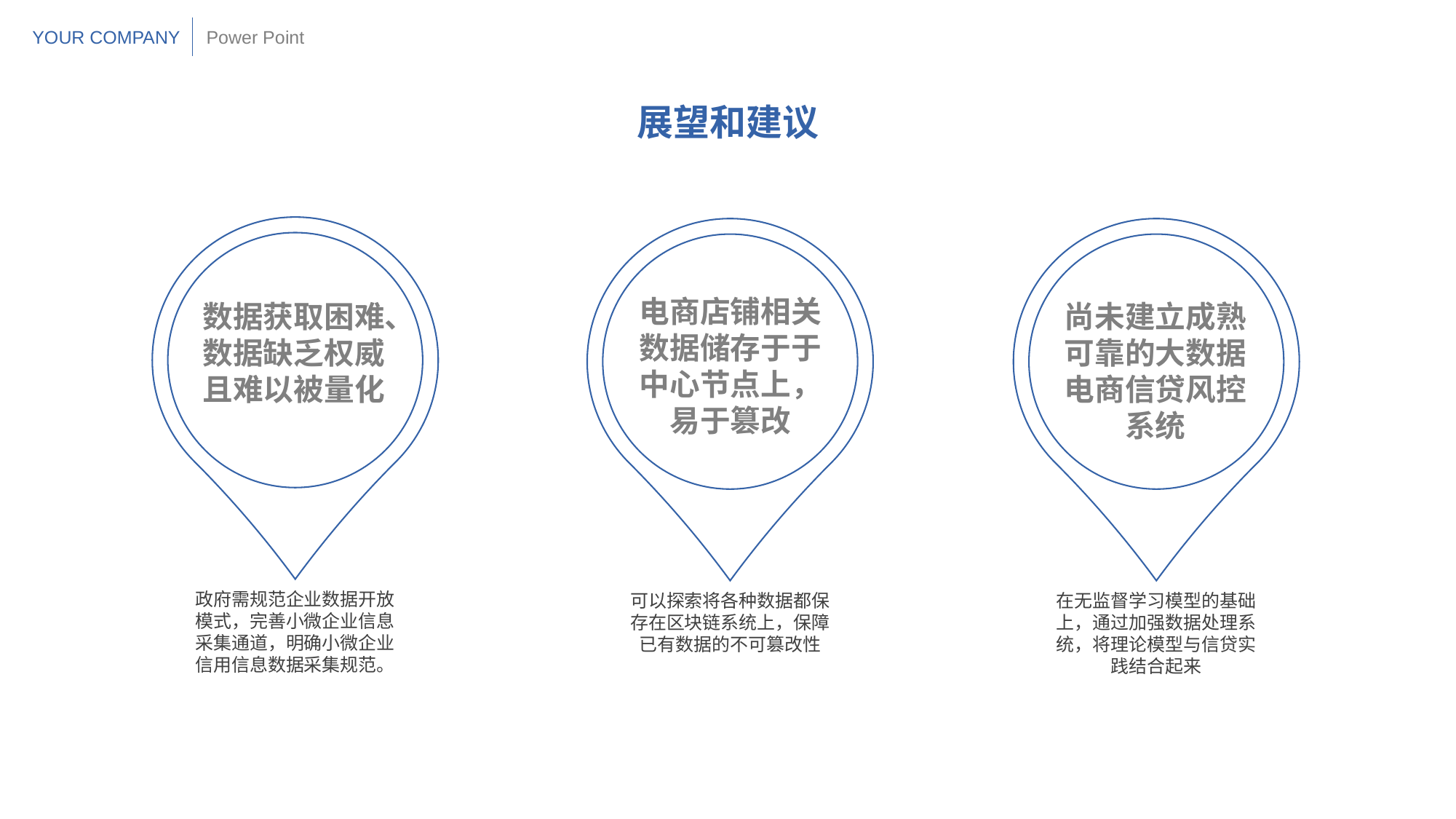

YOUR COMPANY
Power Point
展望和建议

电商店铺相关数据储存于于中心节点上，易于篡改
数据获取困难、数据缺乏权威且难以被量化
尚未建立成熟可靠的大数据电商信贷风控系统
政府需规范企业数据开放模式，完善小微企业信息采集通道，明确小微企业信用信息数据采集规范。
可以探索将各种数据都保存在区块链系统上，保障已有数据的不可篡改性
在无监督学习模型的基础上，通过加强数据处理系统，将理论模型与信贷实践结合起来